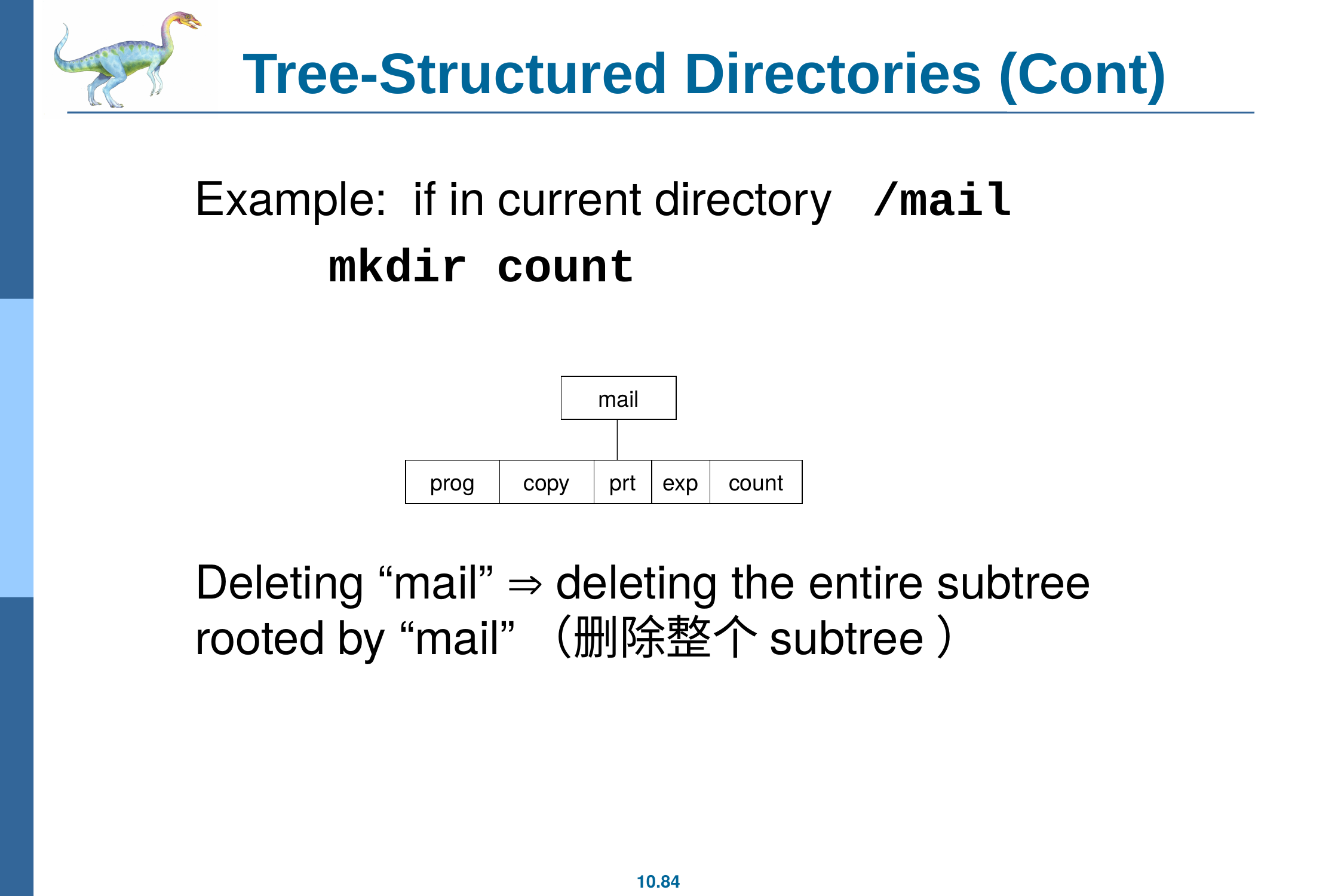

# Tree-Structured Directories (Cont)
Example:  if in current directory   /mail
		mkdir count
mail

prog
copy
prt
exp
count
Deleting “mail” ⇒ deleting the entire subtree rooted by “mail”（删除整个subtree）